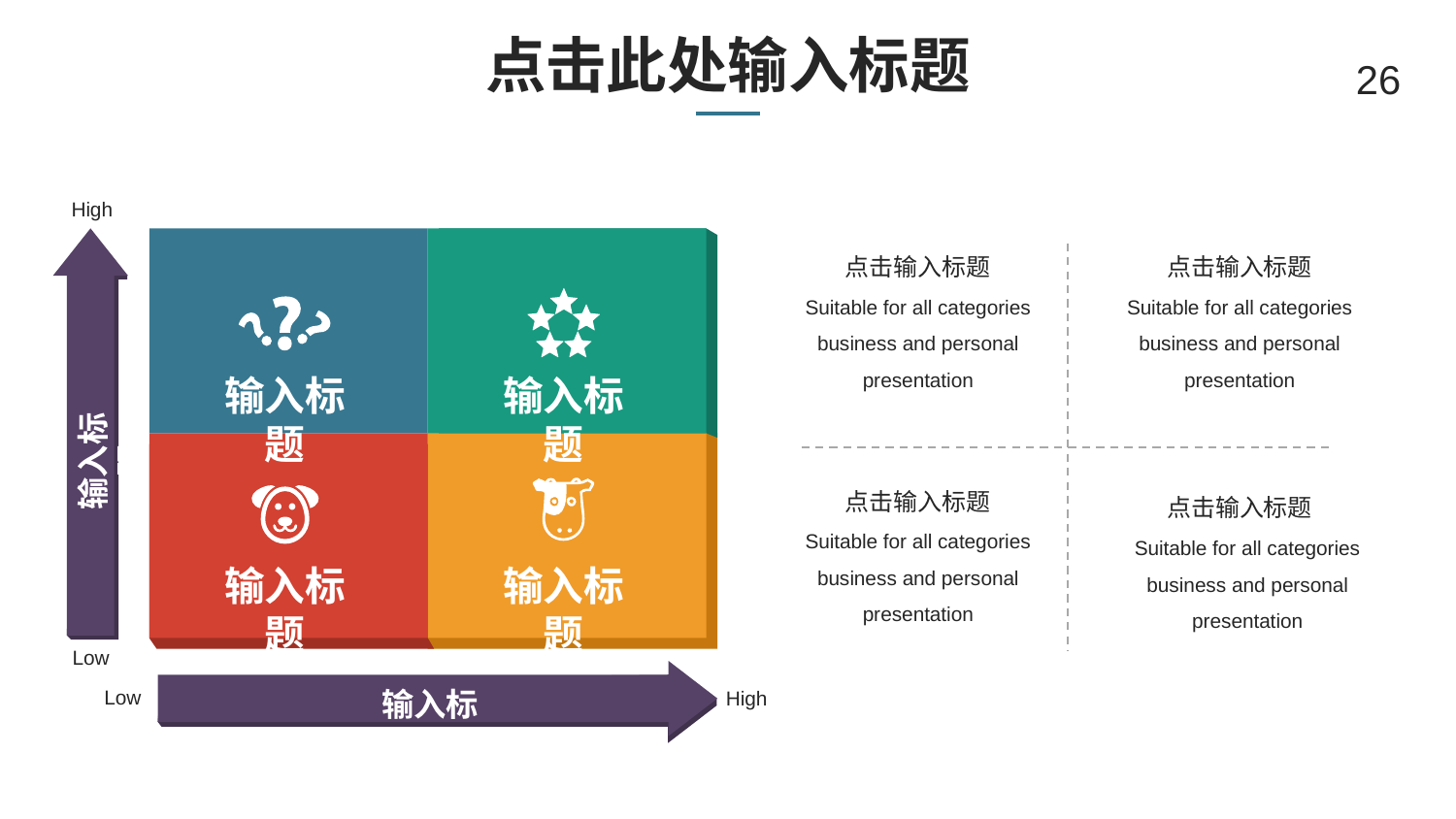

# 点击此处输入标题
26
High

点击输入标题
点击输入标题
Suitable for all categories business and personal presentation
Suitable for all categories business and personal presentation

输入标题
输入标题

输入标题

点击输入标题

点击输入标题
Suitable for all categories business and personal presentation
Suitable for all categories business and personal presentation
输入标题
输入标题
Low

输入标题
Low
High